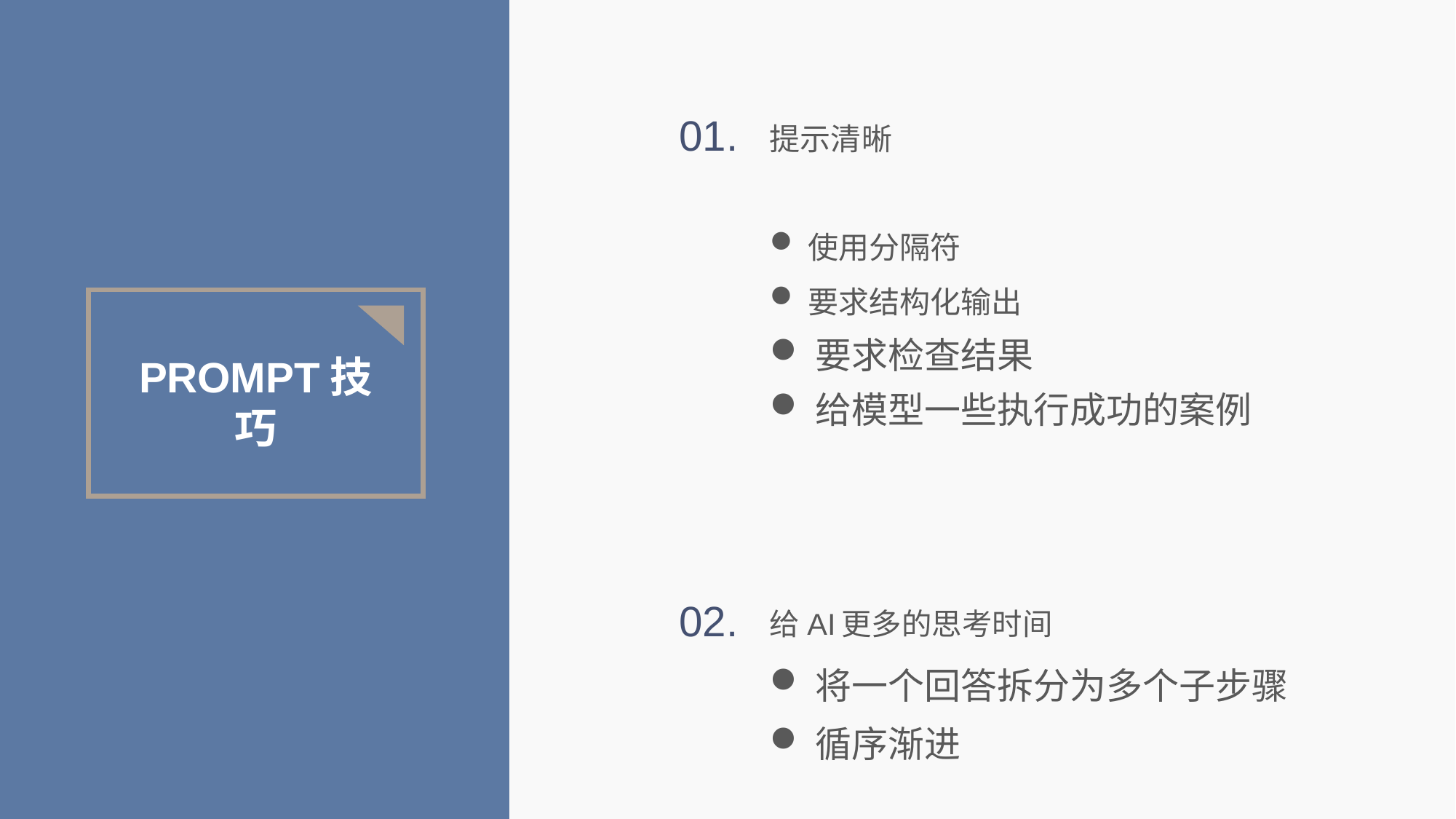

01.
提示清晰
使用分隔符
要求结构化输出

要求检查结果
PROMPT技巧
给模型一些执行成功的案例

02.
给AI更多的思考时间

将一个回答拆分为多个子步骤
循序渐进